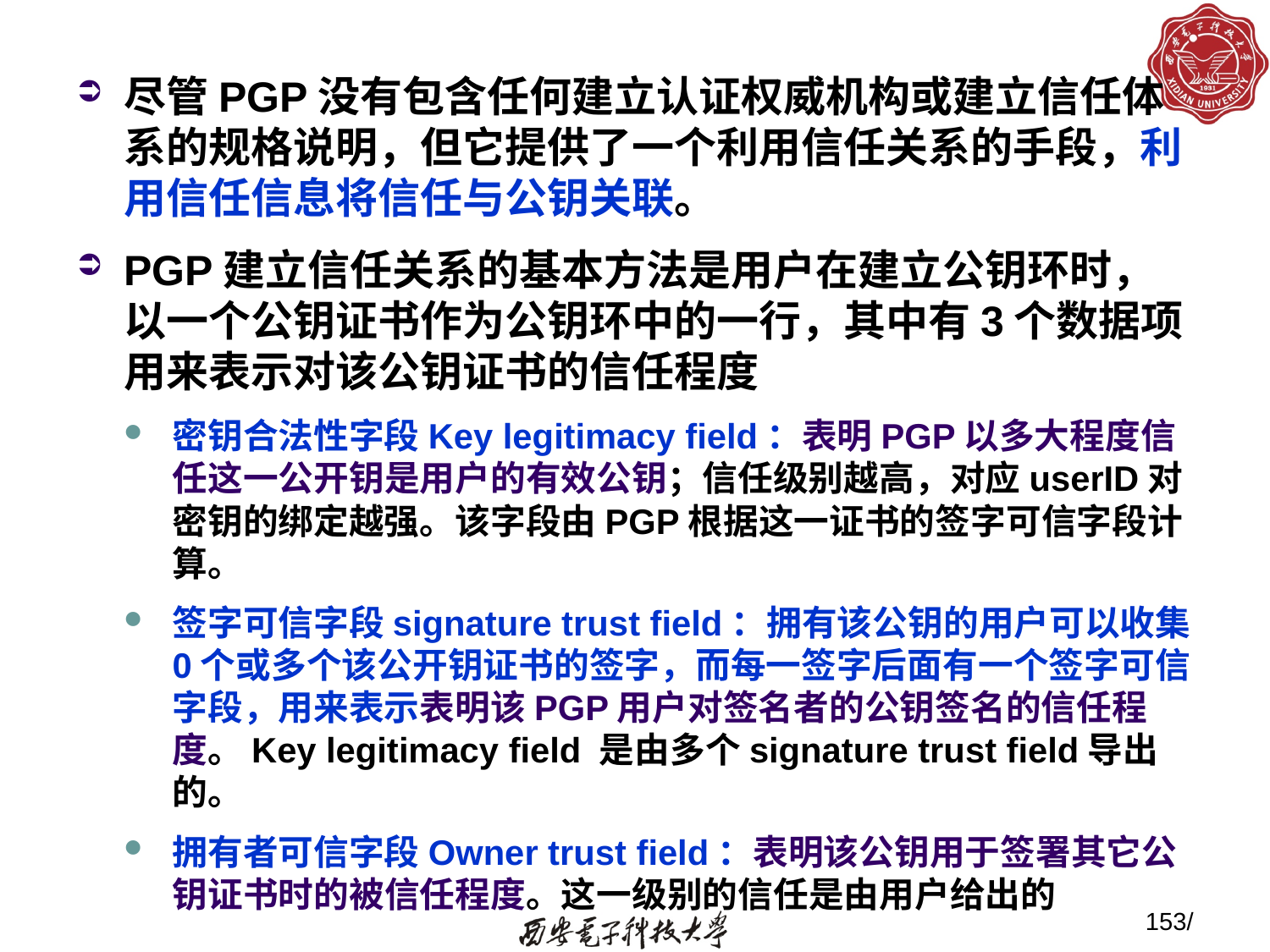

尽管PGP没有包含任何建立认证权威机构或建立信任体系的规格说明，但它提供了一个利用信任关系的手段，利用信任信息将信任与公钥关联。
PGP建立信任关系的基本方法是用户在建立公钥环时，以一个公钥证书作为公钥环中的一行，其中有3个数据项用来表示对该公钥证书的信任程度
密钥合法性字段Key legitimacy field：表明PGP以多大程度信任这一公开钥是用户的有效公钥；信任级别越高，对应userID对密钥的绑定越强。该字段由PGP根据这一证书的签字可信字段计算。
签字可信字段signature trust field：拥有该公钥的用户可以收集0个或多个该公开钥证书的签字，而每一签字后面有一个签字可信字段，用来表示表明该PGP用户对签名者的公钥签名的信任程度。Key legitimacy field 是由多个signature trust field导出的。
拥有者可信字段Owner trust field：表明该公钥用于签署其它公钥证书时的被信任程度。这一级别的信任是由用户给出的
153/